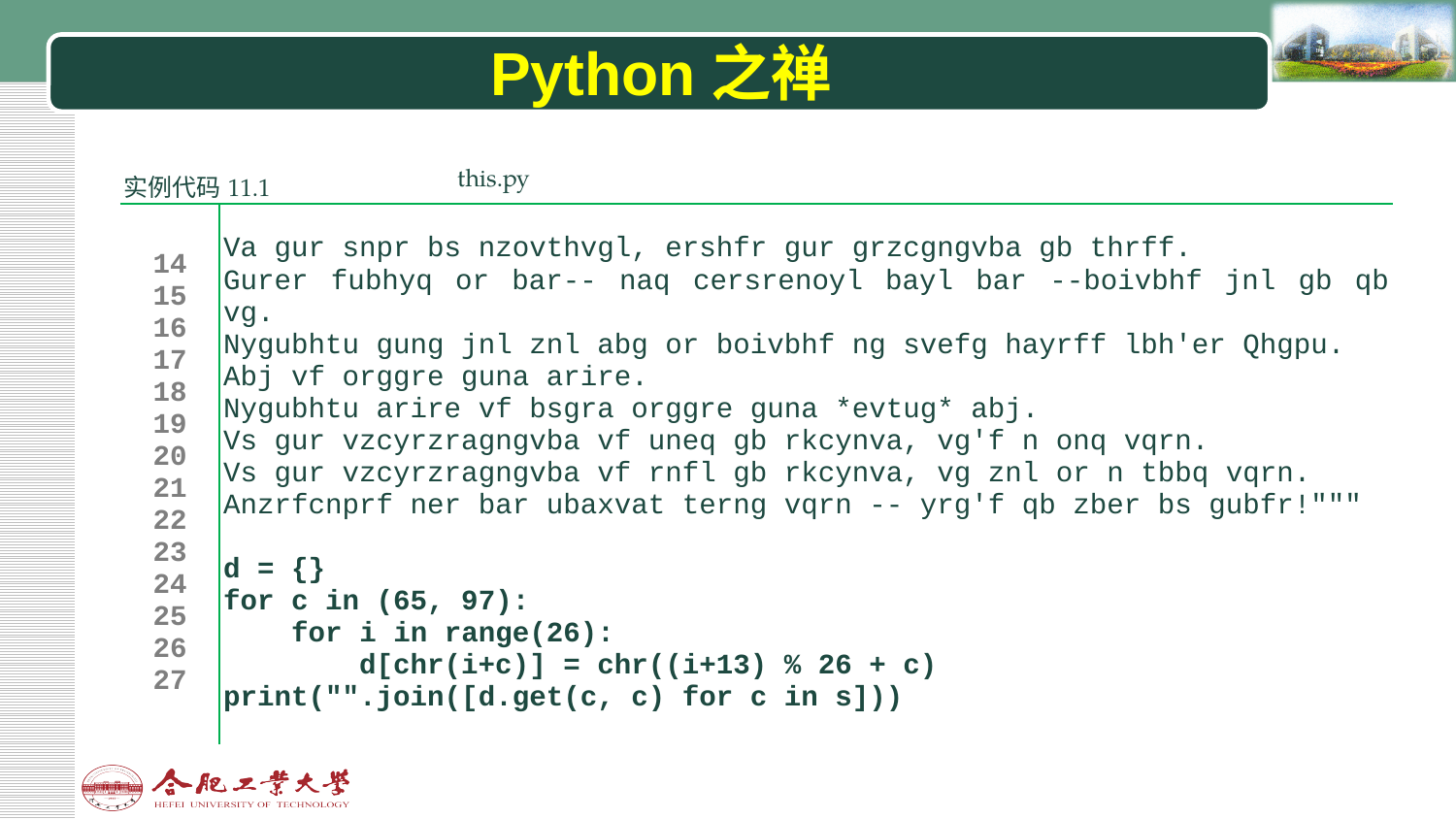

# Python之禅
| 实例代码11.1 |  | this.py |  |
| --- | --- | --- | --- |
|  |  |  |  |
| 14 15 16 17 18 19 20 21 22 23 24 25 26 27 | Va gur snpr bs nzovthvgl, ershfr gur grzcgngvba gb thrff. Gurer fubhyq or bar-- naq cersrenoyl bayl bar --boivbhf jnl gb qb vg. Nygubhtu gung jnl znl abg or boivbhf ng svefg hayrff lbh'er Qhgpu. Abj vf orggre guna arire. Nygubhtu arire vf bsgra orggre guna \*evtug\* abj. Vs gur vzcyrzragngvba vf uneq gb rkcynva, vg'f n onq vqrn. Vs gur vzcyrzragngvba vf rnfl gb rkcynva, vg znl or n tbbq vqrn. Anzrfcnprf ner bar ubaxvat terng vqrn -- yrg'f qb zber bs gubfr!"""   d = {} for c in (65, 97): for i in range(26): d[chr(i+c)] = chr((i+13) % 26 + c) print("".join([d.get(c, c) for c in s])) |  |  |
|  |  |  |  |